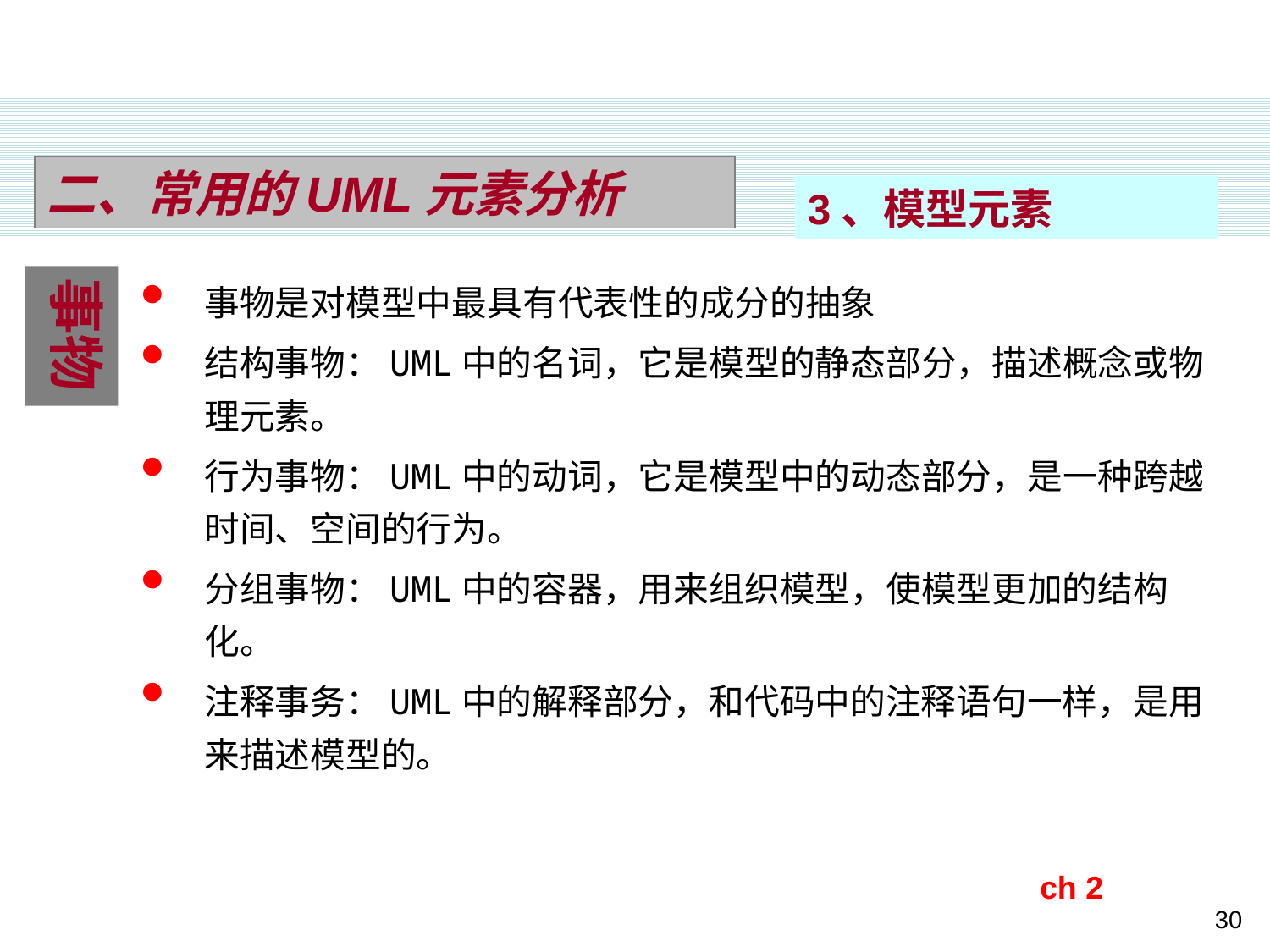

二、常用的UML元素分析
3、模型元素
事物是对模型中最具有代表性的成分的抽象
结构事物：UML中的名词，它是模型的静态部分，描述概念或物理元素。
行为事物：UML中的动词，它是模型中的动态部分，是一种跨越时间、空间的行为。
分组事物：UML中的容器，用来组织模型，使模型更加的结构化。
注释事务：UML中的解释部分，和代码中的注释语句一样，是用来描述模型的。
事物
ch 2
30